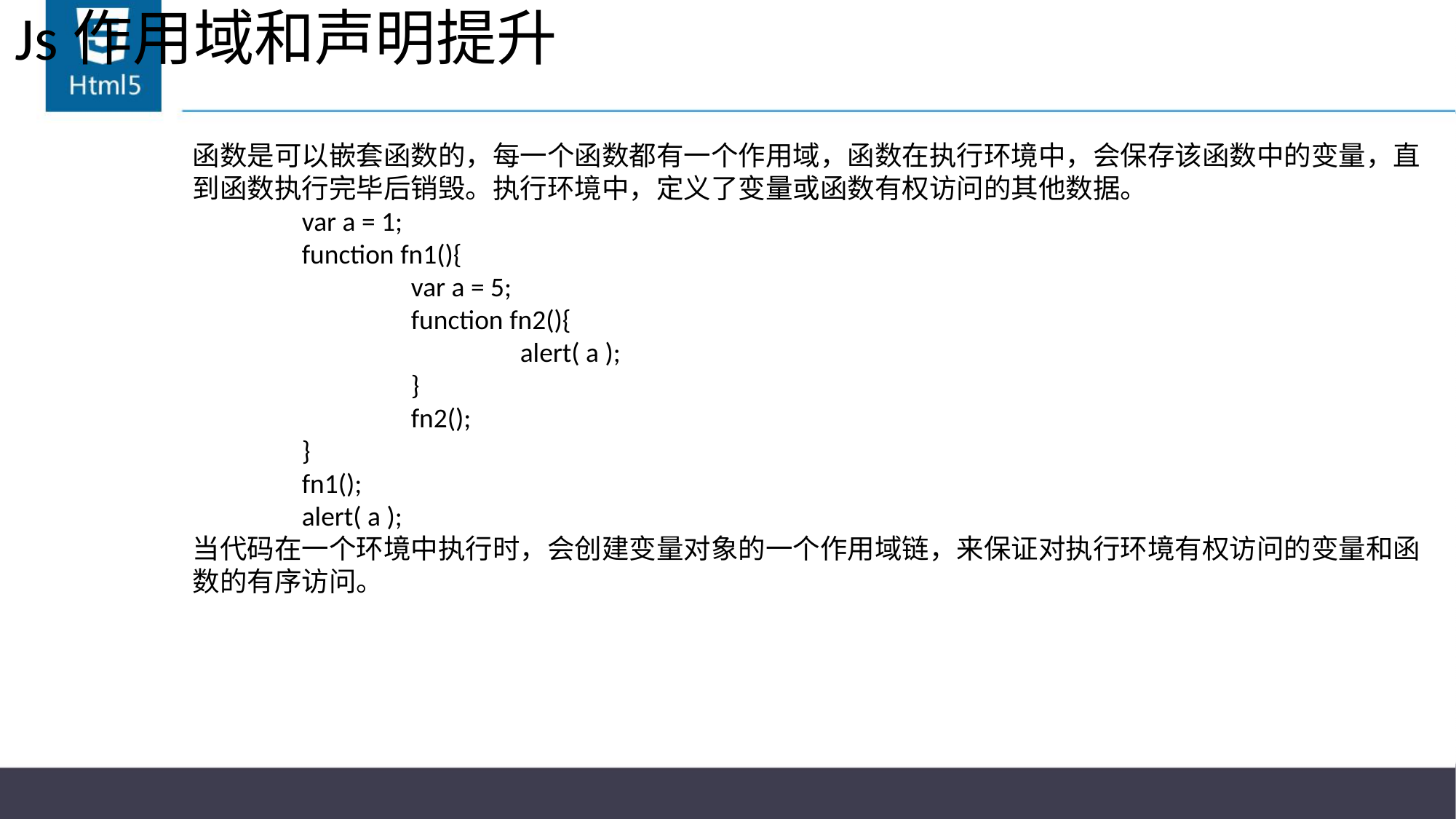

# Js作用域和声明提升
函数是可以嵌套函数的，每一个函数都有一个作用域，函数在执行环境中，会保存该函数中的变量，直到函数执行完毕后销毁。执行环境中，定义了变量或函数有权访问的其他数据。
	var a = 1;
	function fn1(){
		var a = 5;
		function fn2(){
			alert( a );
		}
		fn2();
	}
	fn1();
	alert( a );
当代码在一个环境中执行时，会创建变量对象的一个作用域链，来保证对执行环境有权访问的变量和函数的有序访问。